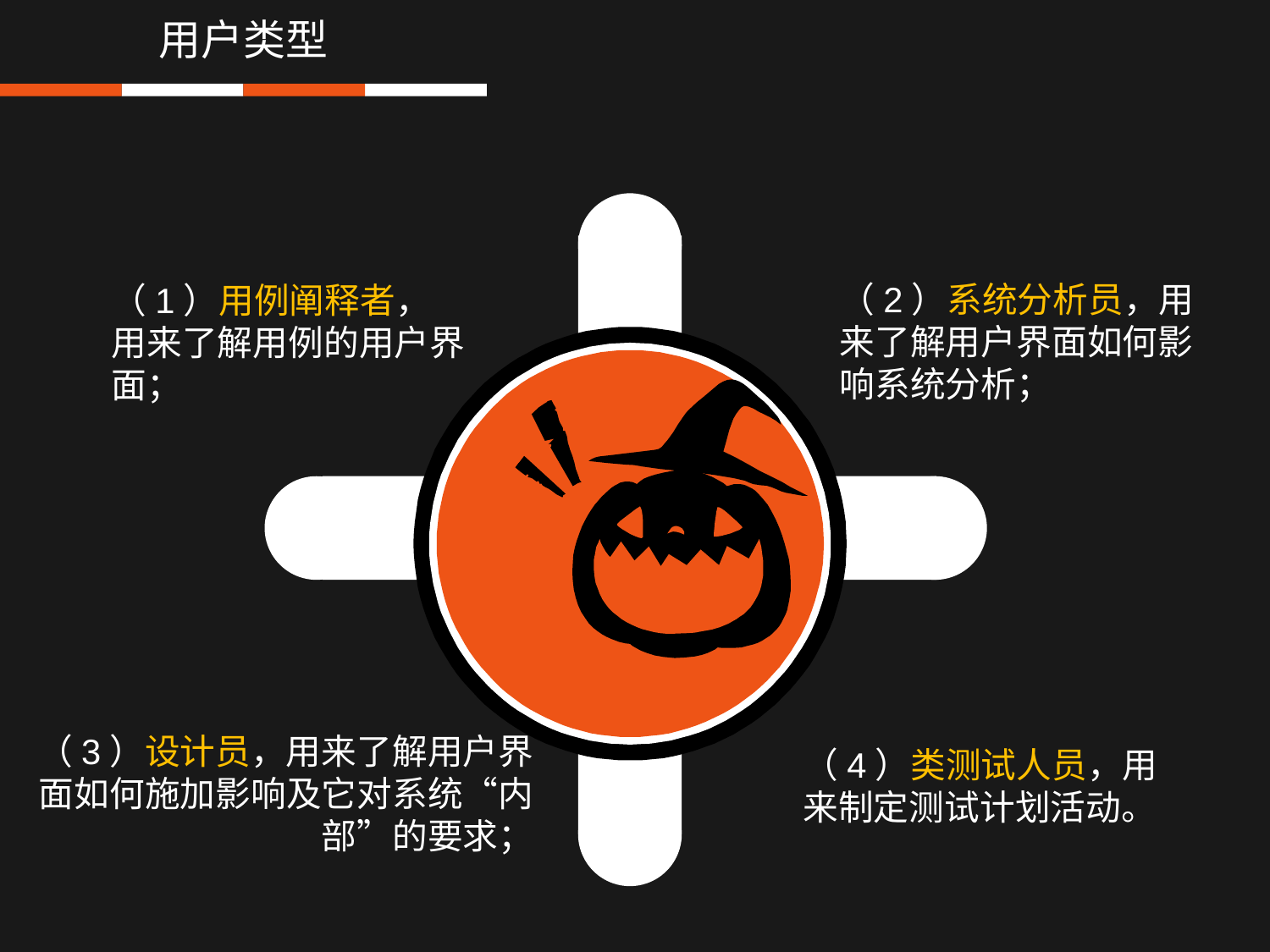

用户类型

（2）系统分析员，用来了解用户界面如何影响系统分析；
（1）用例阐释者，用来了解用例的用户界面；

流
行

-
f
a
s
h
i
（3）设计员，用来了解用户界面如何施加影响及它对系统“内部”的要求；

（4）类测试人员，用来制定测试计划活动。